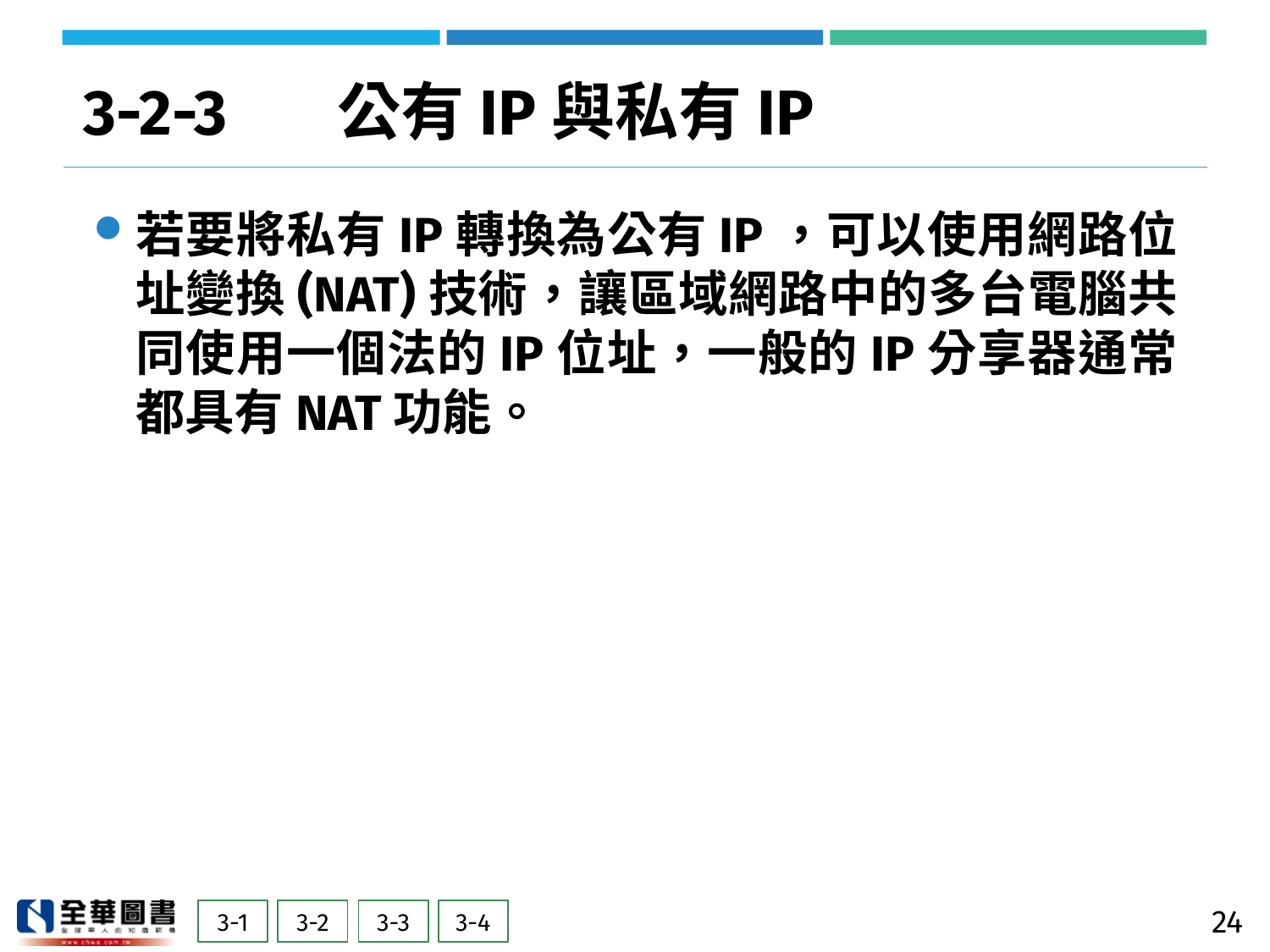

# 3-2-3	公有IP與私有IP
若要將私有IP轉換為公有IP，可以使用網路位址變換(NAT)技術，讓區域網路中的多台電腦共同使用一個法的IP位址，一般的IP分享器通常都具有NAT功能。
24